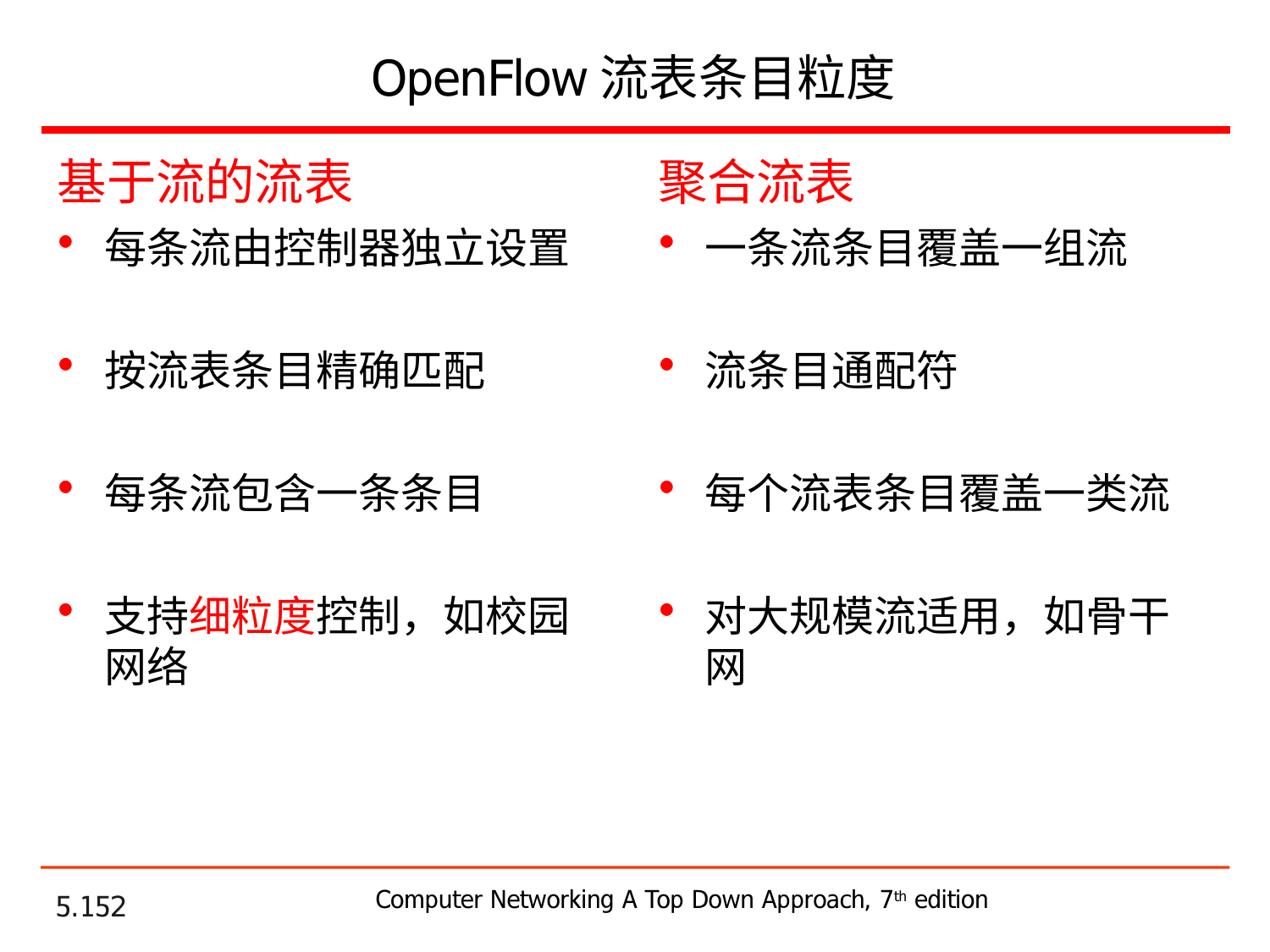

# OpenFlow流表条目粒度

基于流的流表
每条流由控制器独立设置

按流表条目精确匹配

每条流包含一条条目

支持细粒度控制，如校园网络

聚合流表
一条流条目覆盖一组流

流条目通配符

每个流表条目覆盖一类流

对大规模流适用，如骨干网